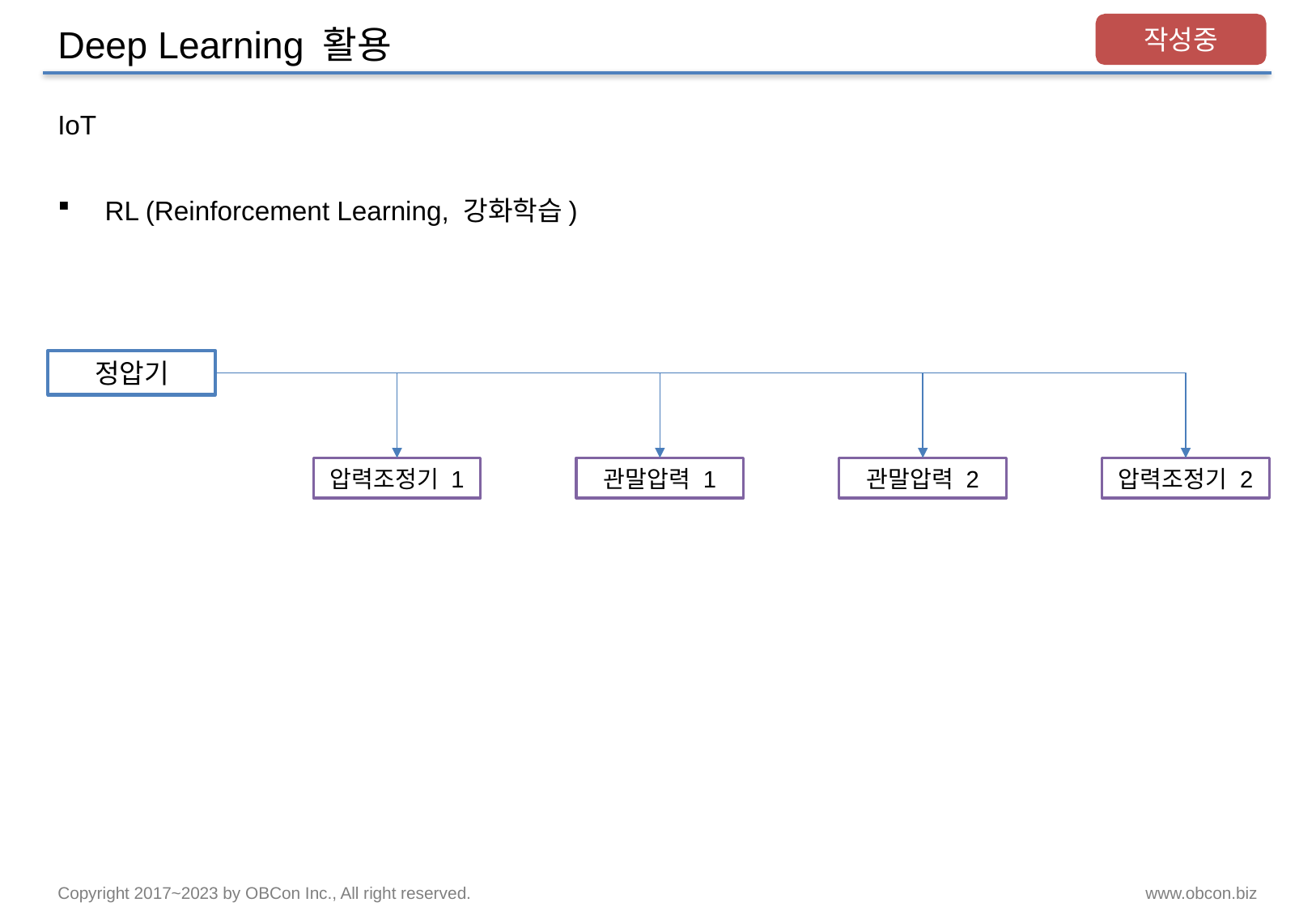

# Deep Learning 활용
작성중
IoT
RL (Reinforcement Learning, 강화학습)
정압기
압력조정기 1
관말압력 1
관말압력 2
압력조정기 2